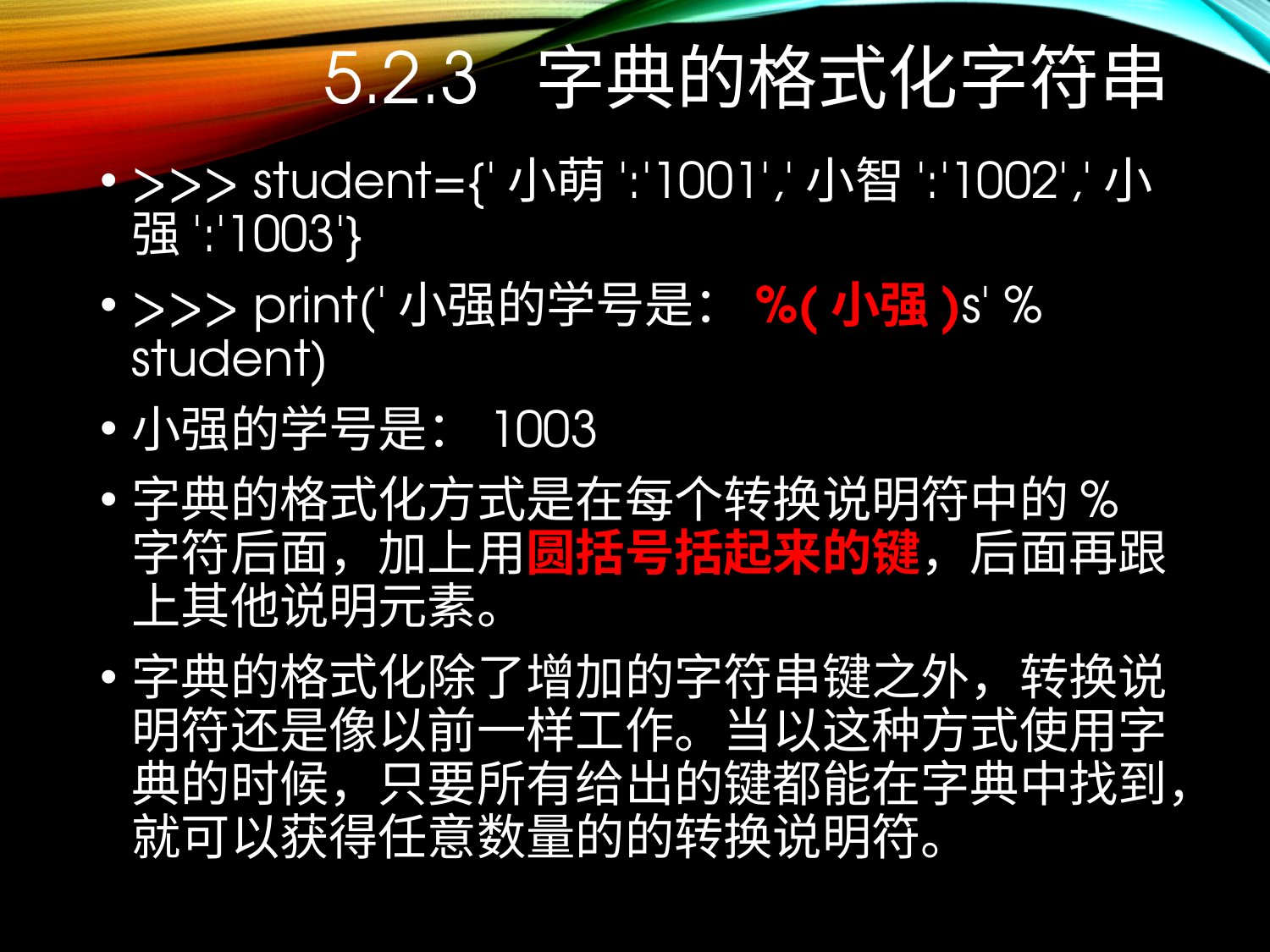

# 5.2.3  字典的格式化字符串
>>> student={'小萌':'1001','小智':'1002','小强':'1003'}
>>> print('小强的学号是：%(小强)s' % student)
小强的学号是：1003
字典的格式化方式是在每个转换说明符中的%字符后面，加上用圆括号括起来的键，后面再跟上其他说明元素。
字典的格式化除了增加的字符串键之外，转换说明符还是像以前一样工作。当以这种方式使用字典的时候，只要所有给出的键都能在字典中找到，就可以获得任意数量的的转换说明符。